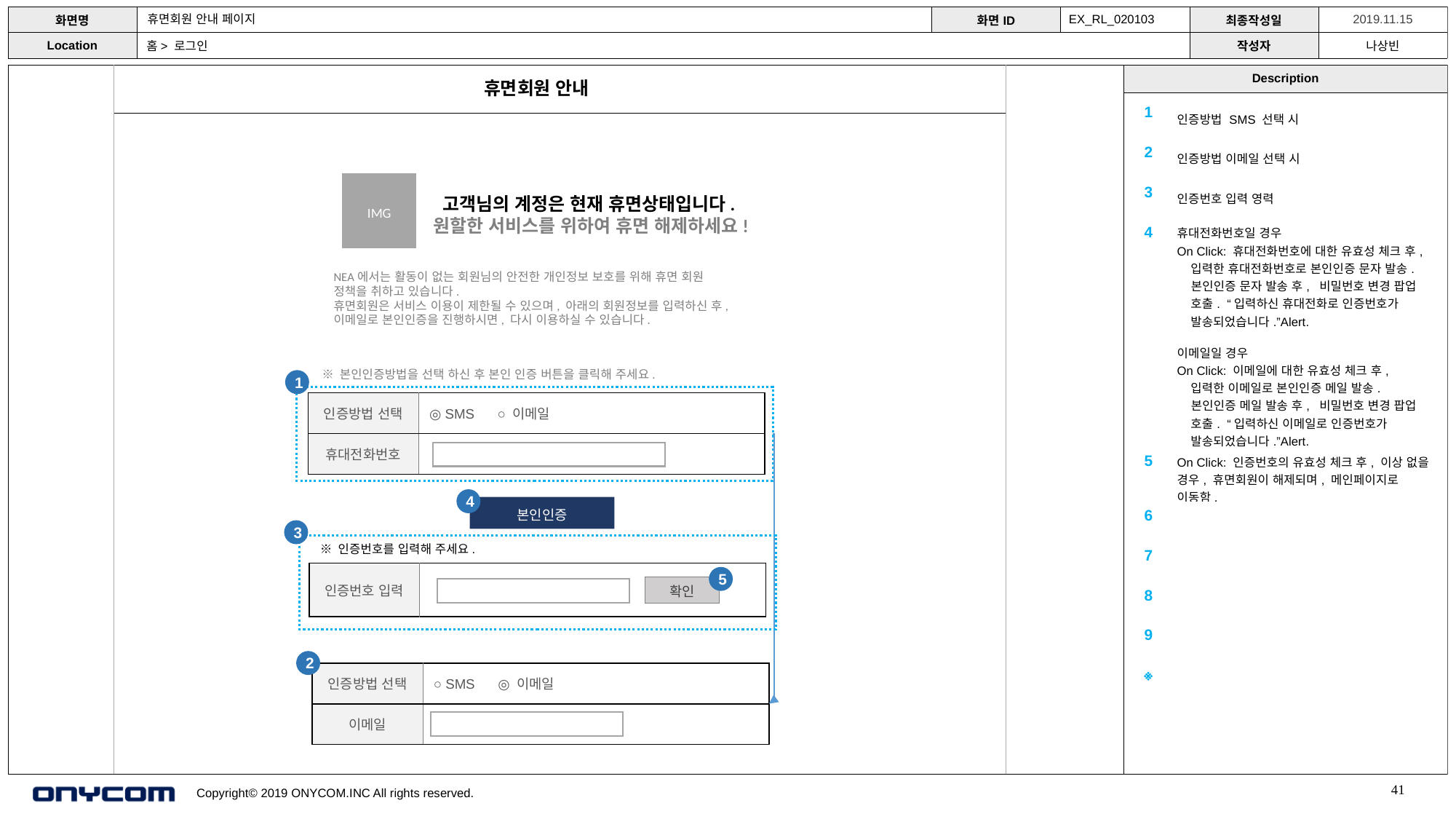

휴면회원 안내 페이지
EX_RL_020103
홈> 로그인
휴면회원 안내
| 1 | 인증방법 SMS 선택 시 |
| --- | --- |
| 2 | 인증방법 이메일 선택 시 |
| 3 | 인증번호 입력 영력 |
| 4 | 휴대전화번호일 경우 On Click: 휴대전화번호에 대한 유효성 체크 후, 입력한 휴대전화번호로 본인인증 문자 발송. 본인인증 문자 발송 후, 비밀번호 변경 팝업 호출. “입력하신 휴대전화로 인증번호가 발송되었습니다.”Alert. 이메일일 경우 On Click: 이메일에 대한 유효성 체크 후, 입력한 이메일로 본인인증 메일 발송. 본인인증 메일 발송 후, 비밀번호 변경 팝업 호출. “입력하신 이메일로 인증번호가 발송되었습니다.”Alert. 3영역의 인증번호 입력란이 노출됨. |
| 5 | On Click: 인증번호의 유효성 체크 후, 이상 없을 경우, 휴면회원이 해제되며, 메인페이지로 이동함. |
| 6 |  |
| 7 |  |
| 8 |  |
| 9 |  |
| ※ |  |
IMG
고객님의 계정은 현재 휴면상태입니다.
원할한 서비스를 위하여 휴면 해제하세요!
NEA에서는 활동이 없는 회원님의 안전한 개인정보 보호를 위해 휴면 회원 정책을 취하고 있습니다.
휴면회원은 서비스 이용이 제한될 수 있으며, 아래의 회원정보를 입력하신 후, 이메일로 본인인증을 진행하시면, 다시 이용하실 수 있습니다.
※ 본인인증방법을 선택 하신 후 본인 인증 버튼을 클릭해 주세요.
1

| 인증방법 선택 | ◎ SMS ○ 이메일 |
| --- | --- |
| 휴대전화번호 |  |

4
본인인증
3

 ※ 인증번호를 입력해 주세요.
| 인증번호 입력 |  |
| --- | --- |
5
확인

2
| 인증방법 선택 | ○ SMS ◎ 이메일 |
| --- | --- |
| 이메일 |  |

41